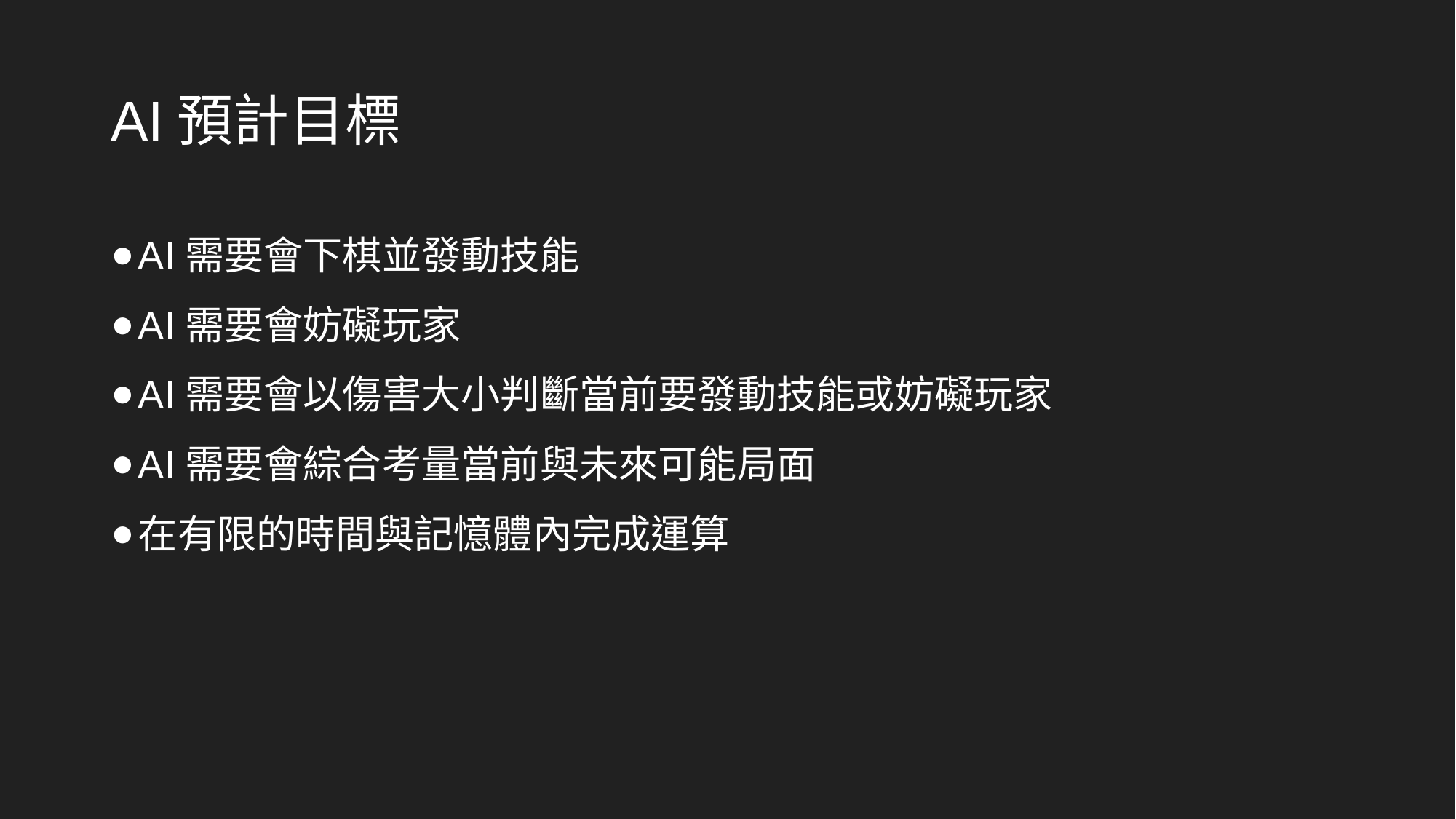

# AI預計目標
AI需要會下棋並發動技能
AI需要會妨礙玩家
AI需要會以傷害大小判斷當前要發動技能或妨礙玩家
AI需要會綜合考量當前與未來可能局面
在有限的時間與記憶體內完成運算